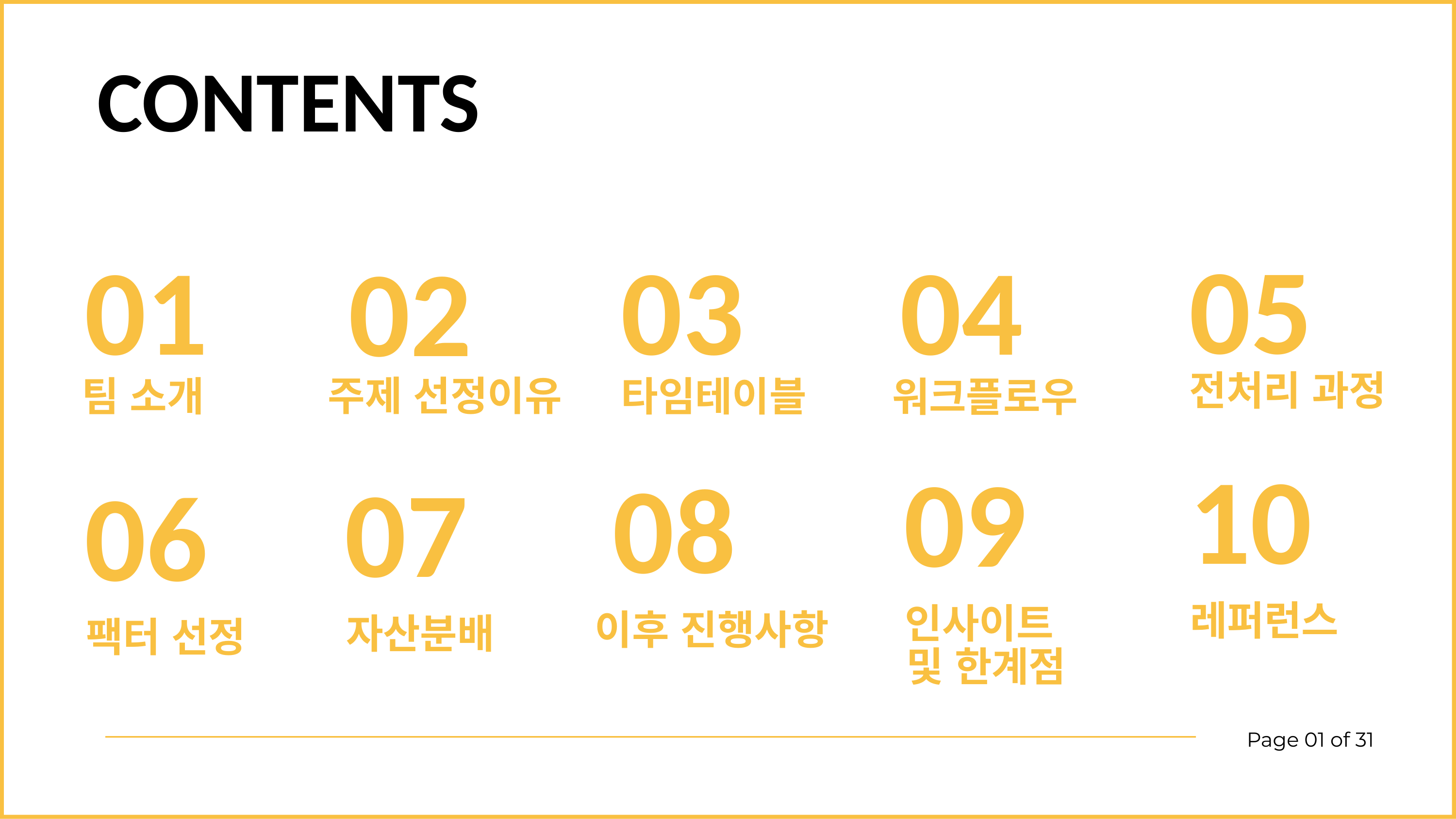

CONTENTS
05
01
03
04
02
전처리 과정
주제 선정이유
타임테이블
팀 소개
워크플로우
10
09
08
07
06
레퍼런스
인사이트
이후 진행사항
자산분배
팩터 선정
및 한계점
Page 01 of 31